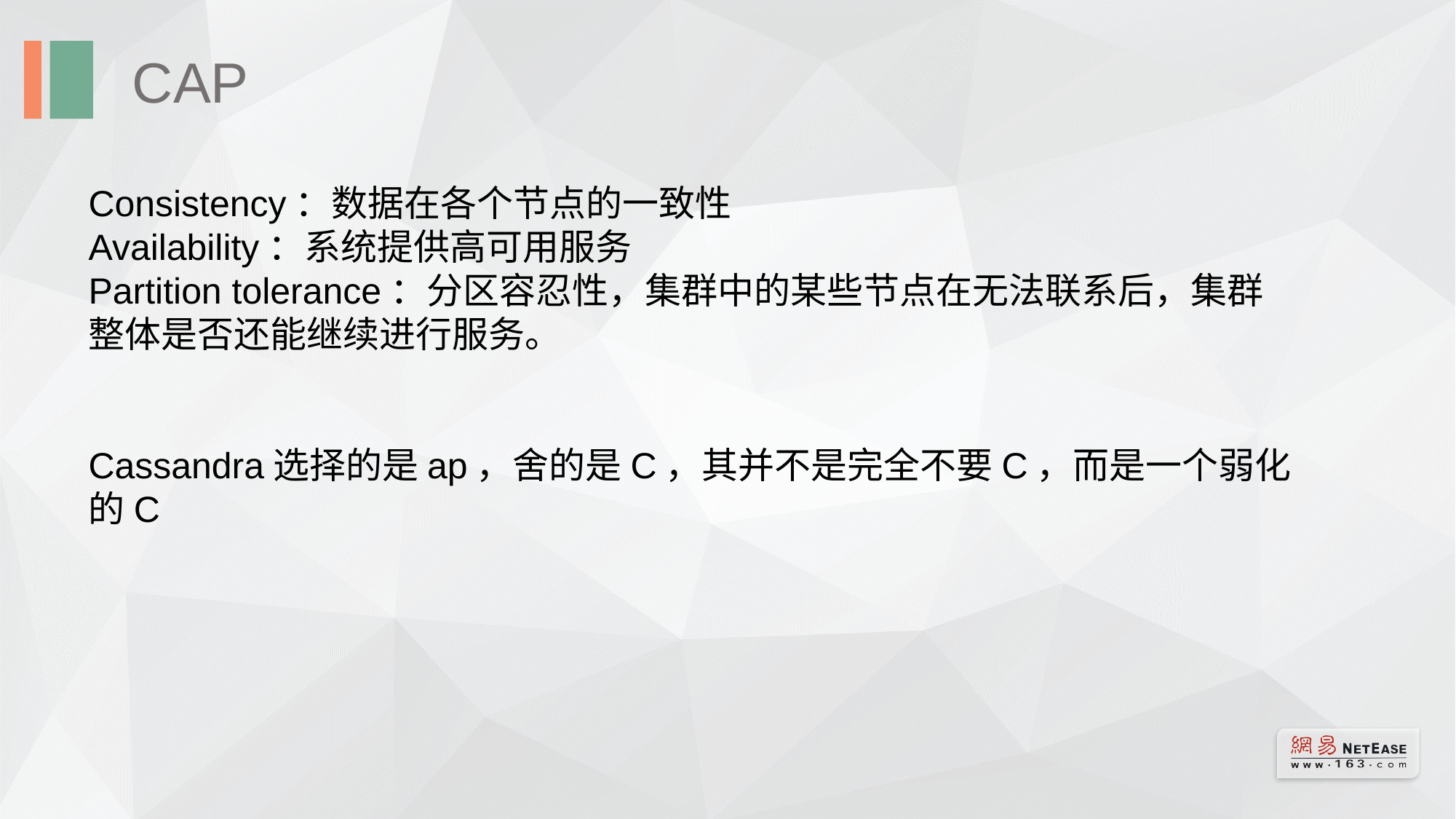

CAP
Consistency：数据在各个节点的一致性
Availability：系统提供高可用服务
Partition tolerance：分区容忍性，集群中的某些节点在无法联系后，集群整体是否还能继续进行服务。

Cassandra选择的是ap，舍的是C，其并不是完全不要C，而是一个弱化的C